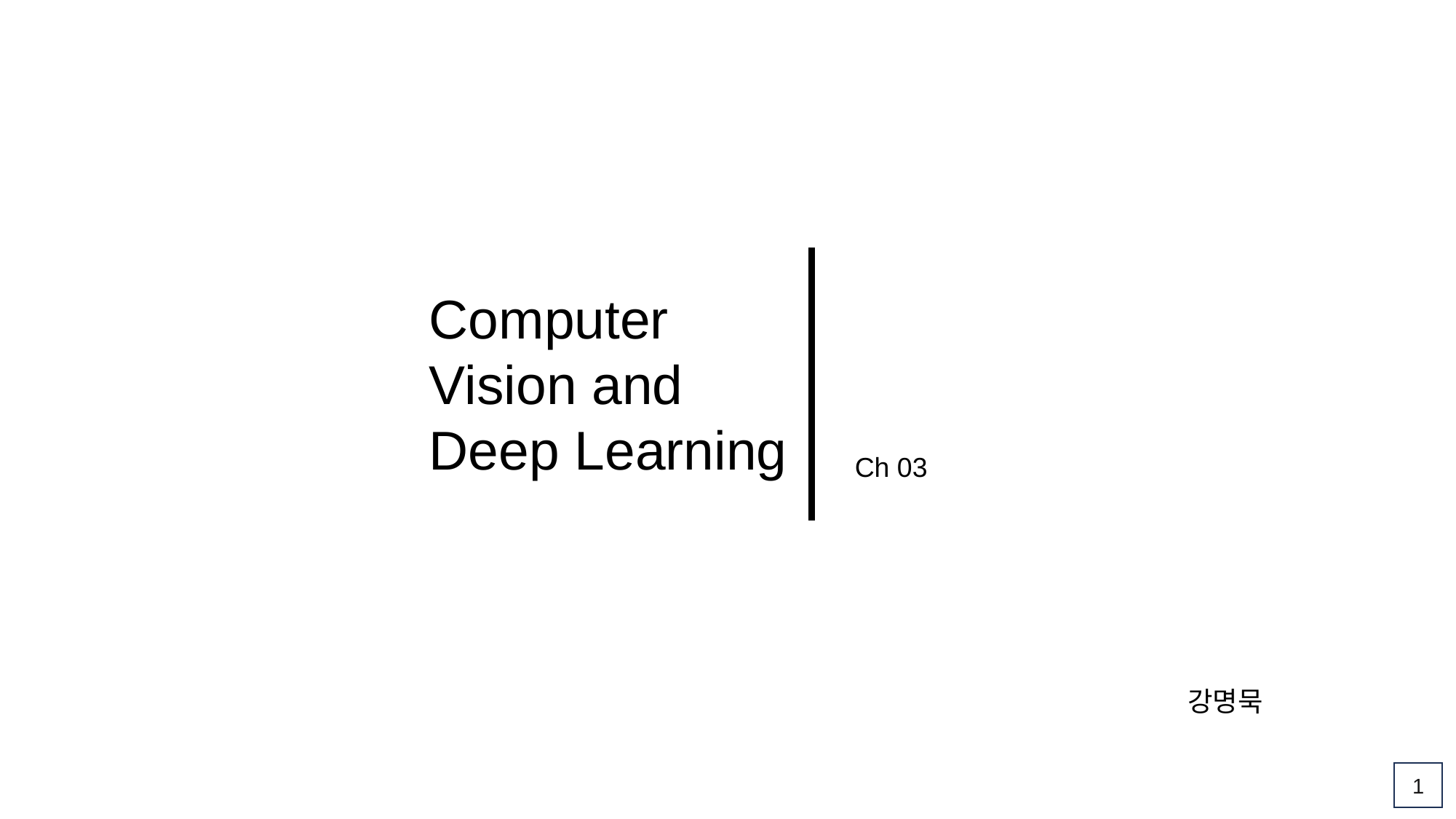

Computer Vision and Deep Learning

Ch 03
강명묵
1